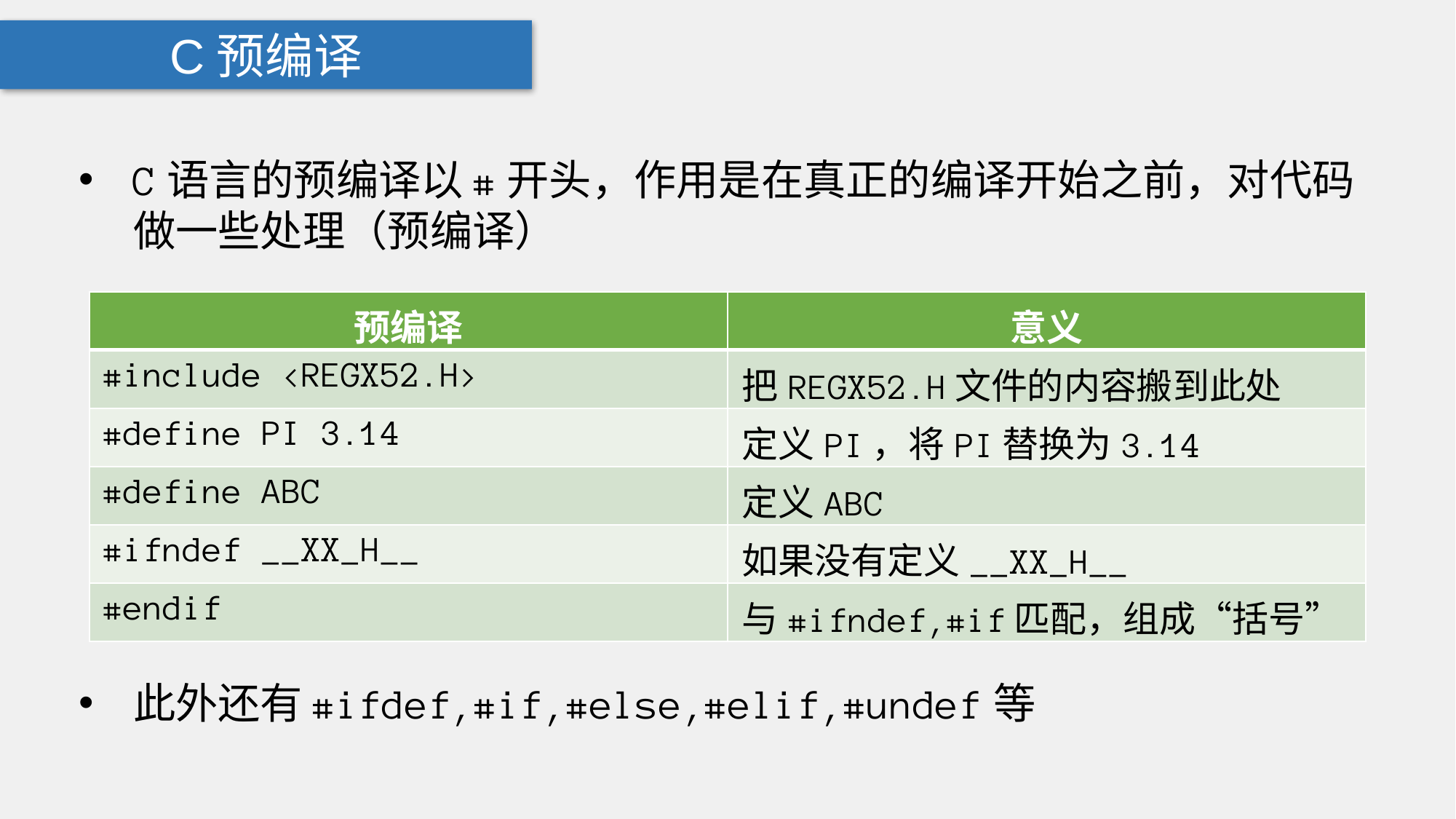

C预编译
C语言的预编译以#开头，作用是在真正的编译开始之前，对代码做一些处理（预编译）
| 预编译 | 意义 |
| --- | --- |
| #include <REGX52.H> | 把REGX52.H文件的内容搬到此处 |
| #define PI 3.14 | 定义PI，将PI替换为3.14 |
| #define ABC | 定义ABC |
| #ifndef \_\_XX\_H\_\_ | 如果没有定义\_\_XX\_H\_\_ |
| #endif | 与#ifndef,#if匹配，组成“括号” |
此外还有#ifdef,#if,#else,#elif,#undef等